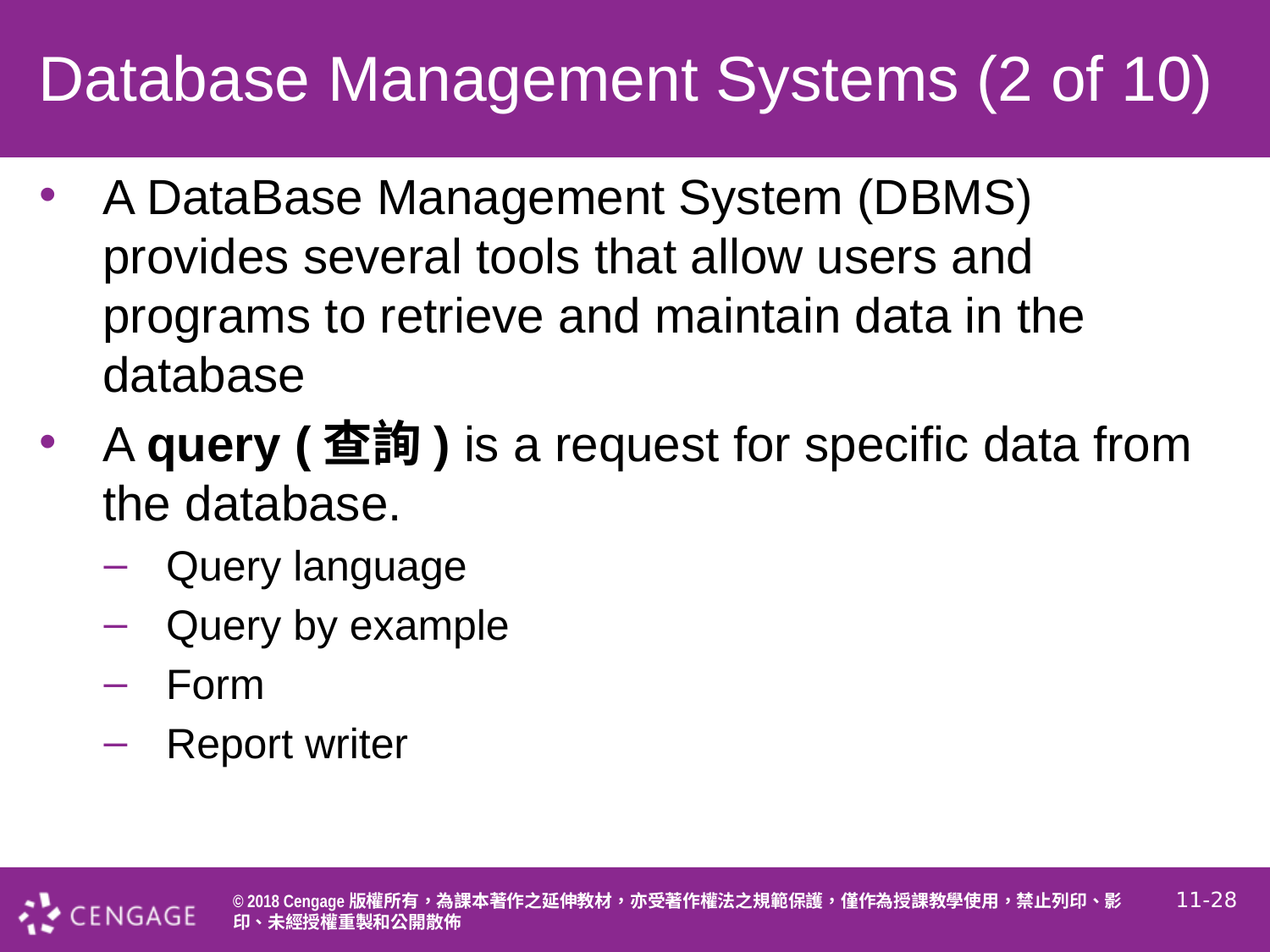

# Database Management Systems (2 of 10)
A DataBase Management System (DBMS) provides several tools that allow users and programs to retrieve and maintain data in the database
A query (查詢) is a request for specific data from the database.
Query language
Query by example
Form
Report writer